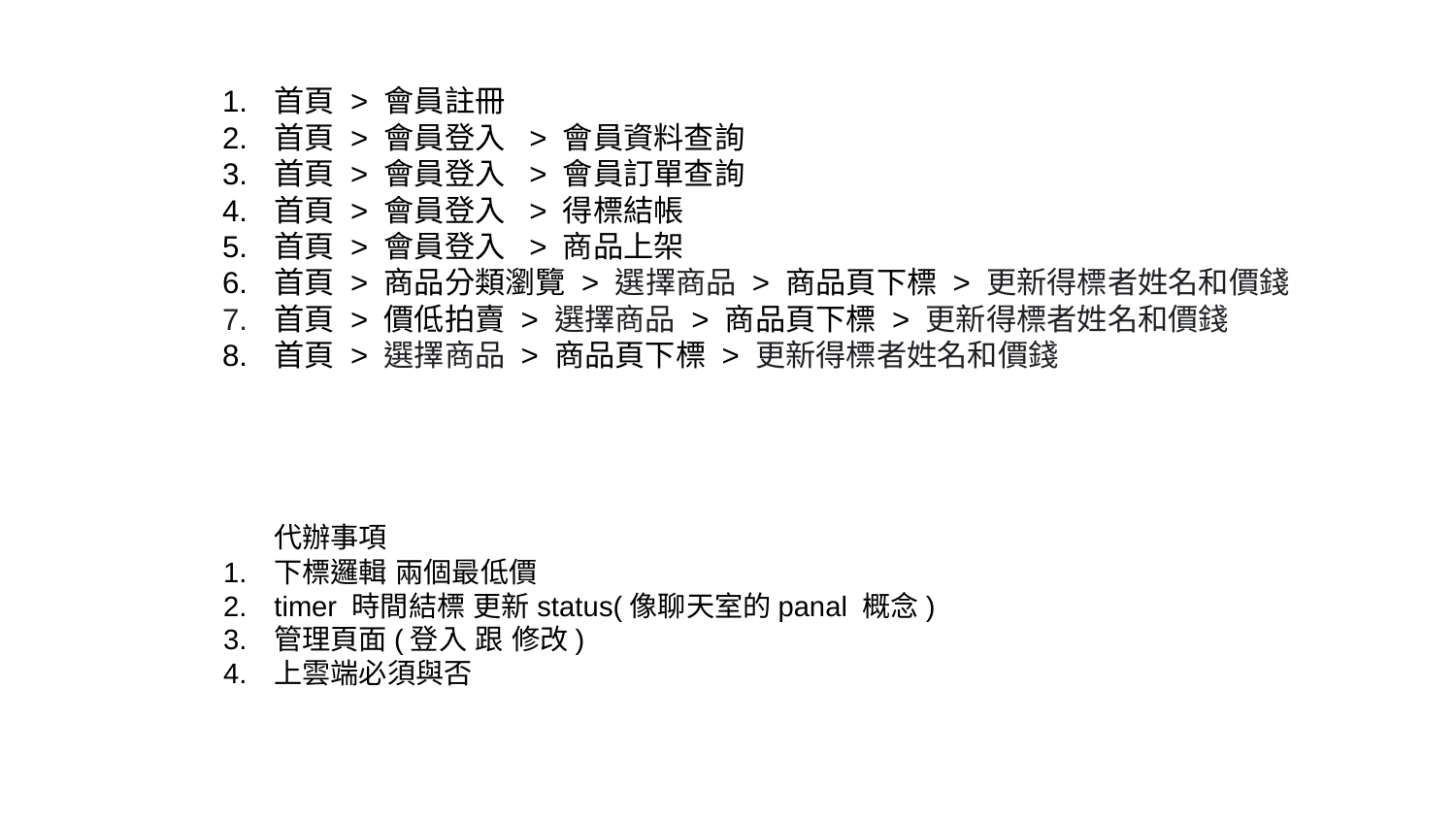

首頁 > 會員註冊
首頁 > 會員登入  > 會員資料查詢
首頁 > 會員登入  > 會員訂單查詢
首頁 > 會員登入  > 得標結帳
首頁 > 會員登入  > 商品上架
首頁 > 商品分類瀏覽 > 選擇商品 > 商品頁下標 > 更新得標者姓名和價錢
首頁 > 價低拍賣 > 選擇商品 > 商品頁下標 > 更新得標者姓名和價錢
首頁 > 選擇商品 > 商品頁下標 > 更新得標者姓名和價錢

代辦事項
下標邏輯 兩個最低價
timer 時間結標 更新status(像聊天室的panal 概念)
管理頁面(登入 跟 修改)
上雲端必須與否